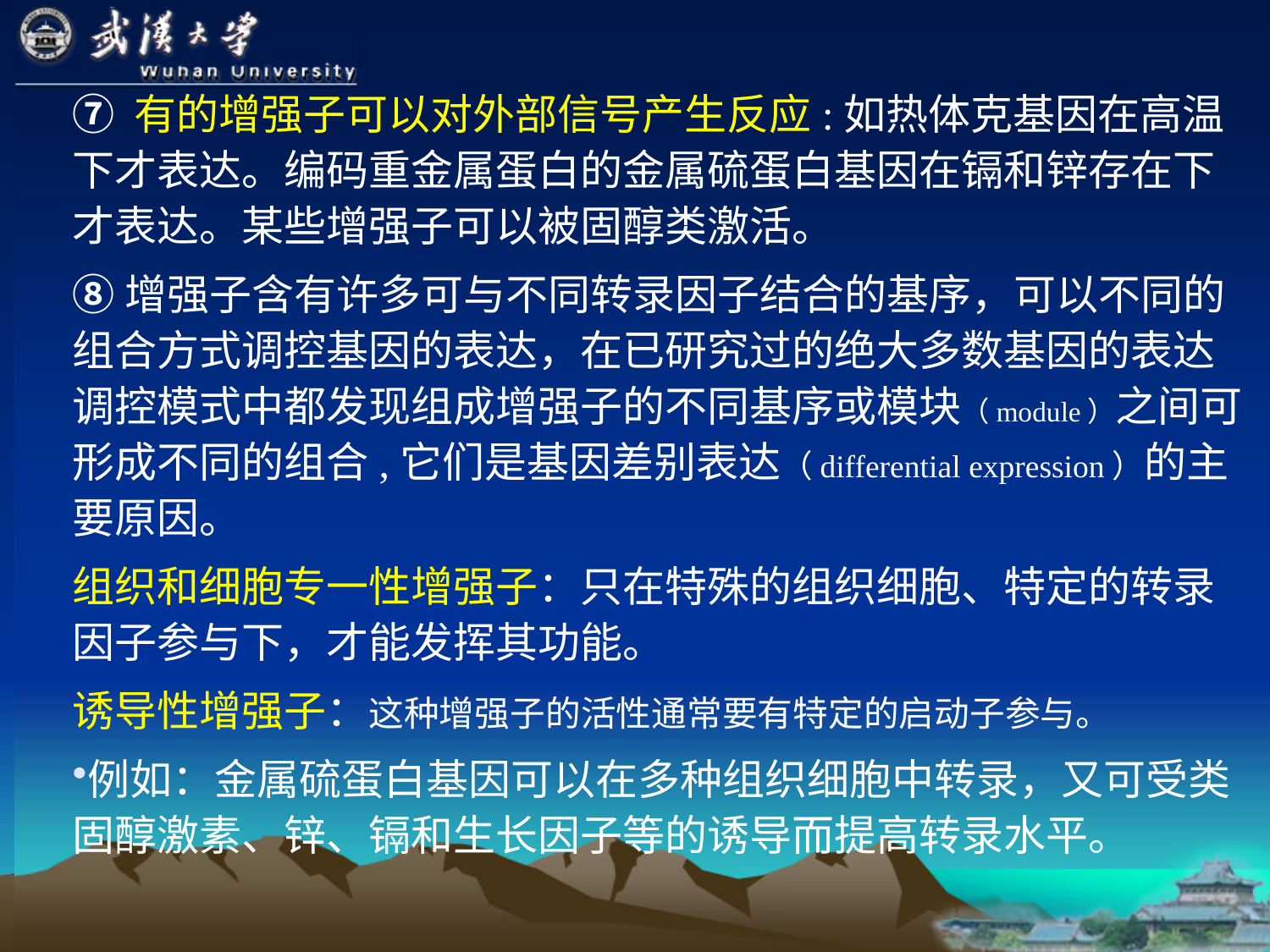

# ⑦ 有的增强子可以对外部信号产生反应:如热体克基因在高温下才表达。编码重金属蛋白的金属硫蛋白基因在镉和锌存在下才表达。某些增强子可以被固醇类激活。
⑧增强子含有许多可与不同转录因子结合的基序，可以不同的组合方式调控基因的表达，在已研究过的绝大多数基因的表达调控模式中都发现组成增强子的不同基序或模块（module）之间可形成不同的组合,它们是基因差别表达（differential expression）的主要原因。
组织和细胞专一性增强子：只在特殊的组织细胞、特定的转录因子参与下，才能发挥其功能。
诱导性增强子：这种增强子的活性通常要有特定的启动子参与。
例如：金属硫蛋白基因可以在多种组织细胞中转录，又可受类固醇激素、锌、镉和生长因子等的诱导而提高转录水平。